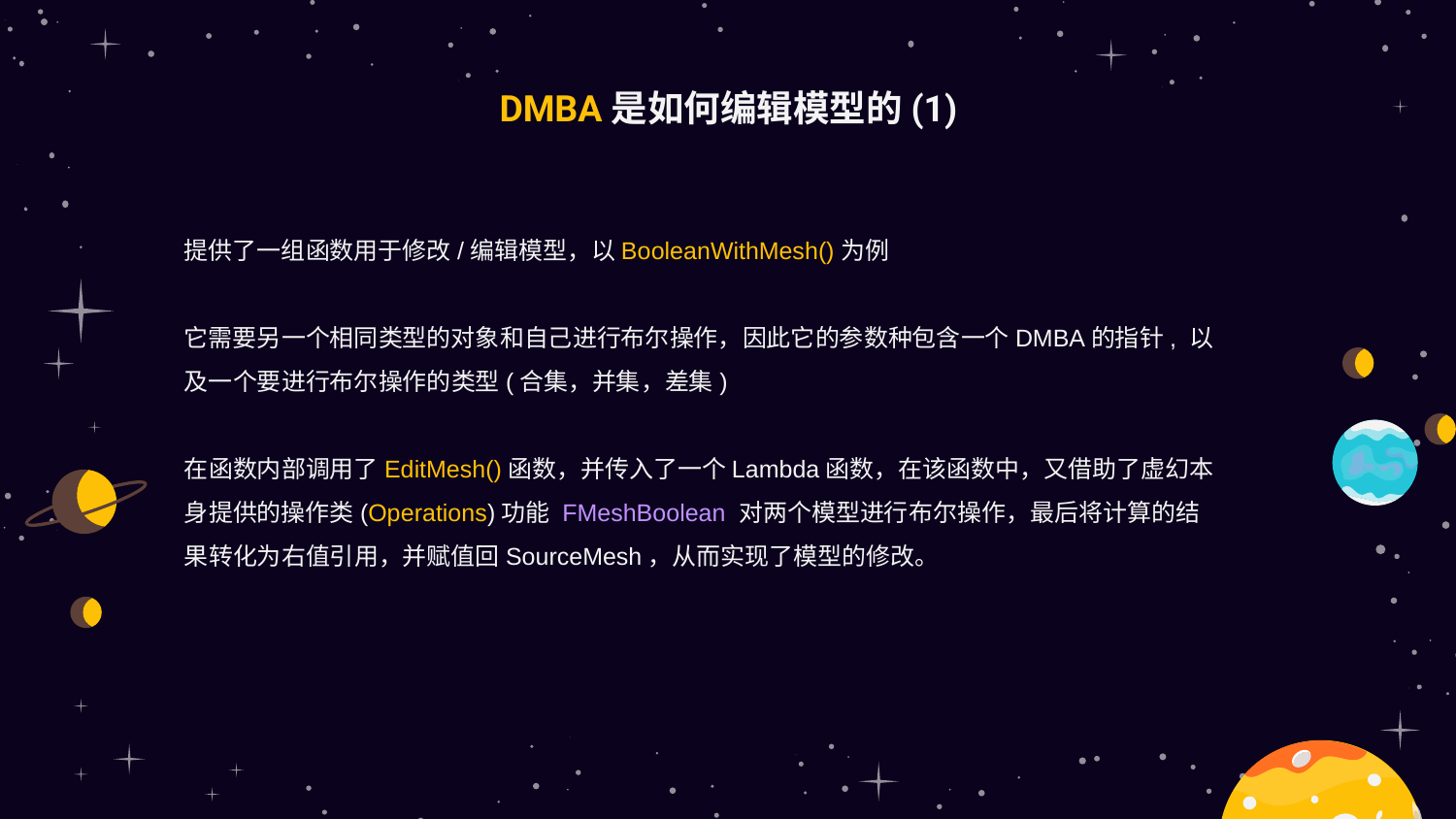

# DMBA是如何编辑模型的(1)

提供了一组函数用于修改/编辑模型，以BooleanWithMesh()为例

它需要另一个相同类型的对象和自己进行布尔操作，因此它的参数种包含一个DMBA的指针, 以及一个要进行布尔操作的类型(合集，并集，差集)

在函数内部调用了EditMesh()函数，并传入了一个Lambda函数，在该函数中，又借助了虚幻本身提供的操作类(Operations)功能 FMeshBoolean 对两个模型进行布尔操作，最后将计算的结果转化为右值引用，并赋值回SourceMesh，从而实现了模型的修改。